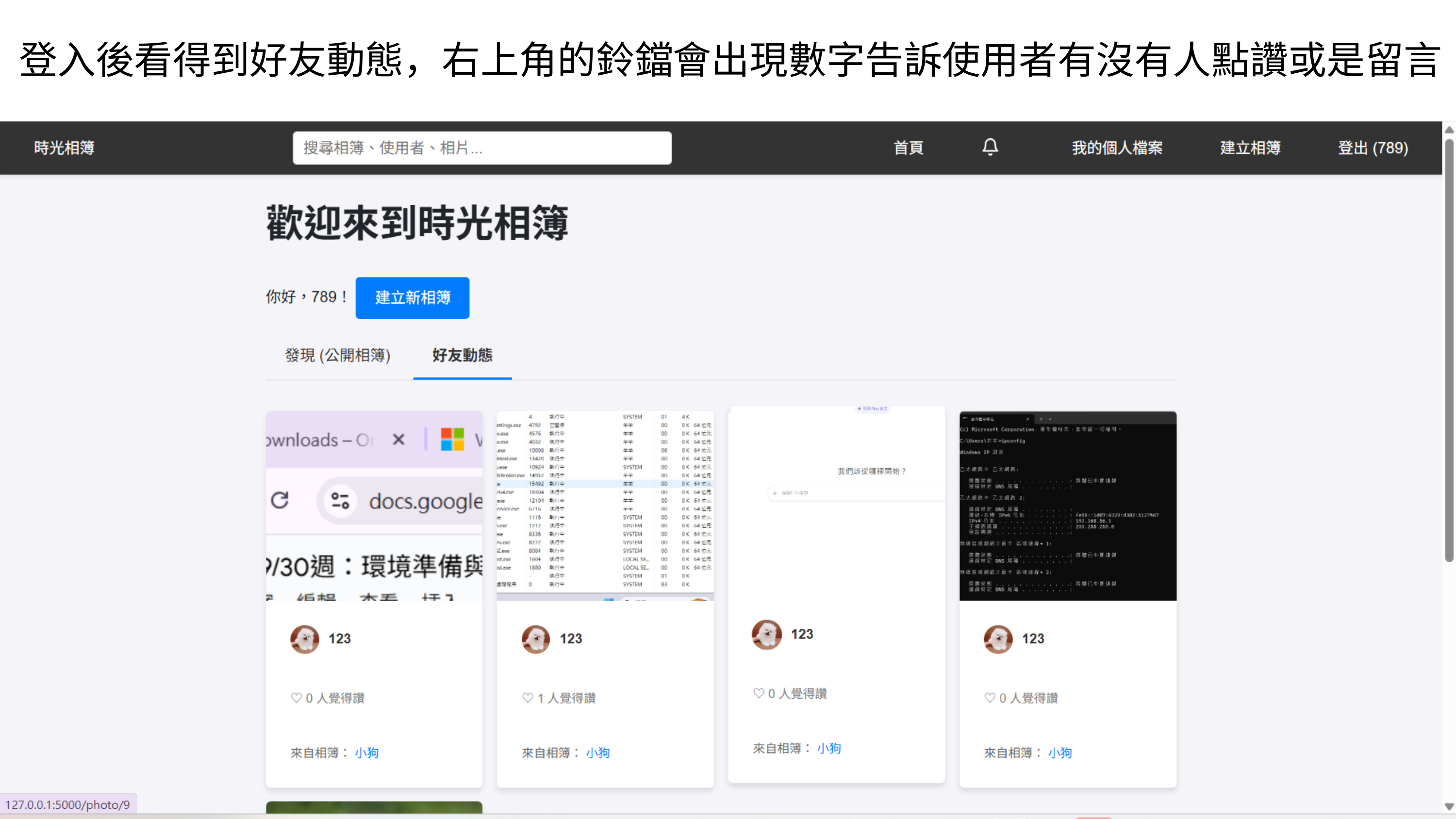

登入後看得到好友動態，右上角的鈴鐺會出現數字告訴使用者有沒有人點讚或是留言